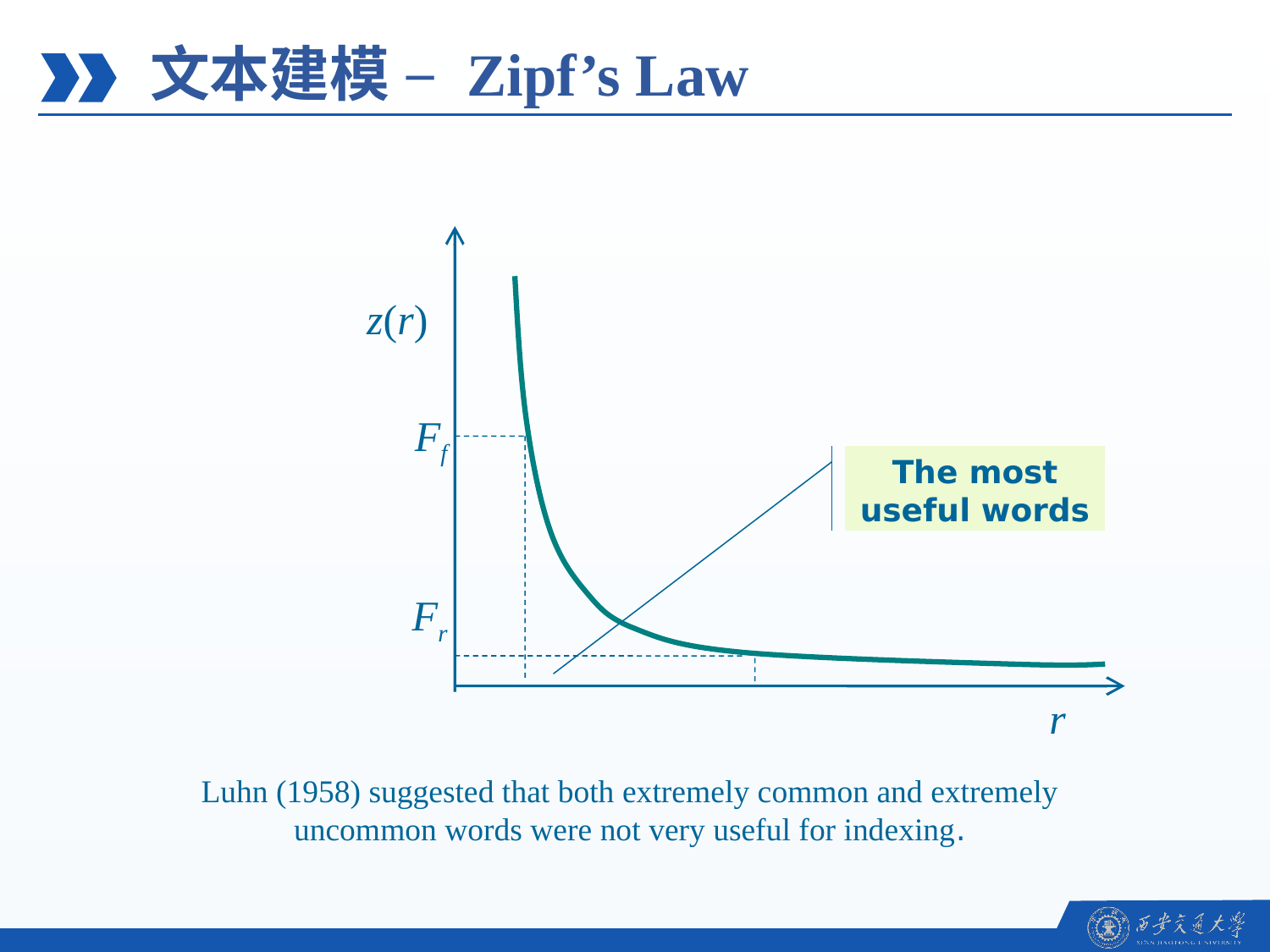

文本建模 – Zipf’s Law

z(r)
Ff

The most useful words
Fr

r
Luhn (1958) suggested that both extremely common and extremely uncommon words were not very useful for indexing.